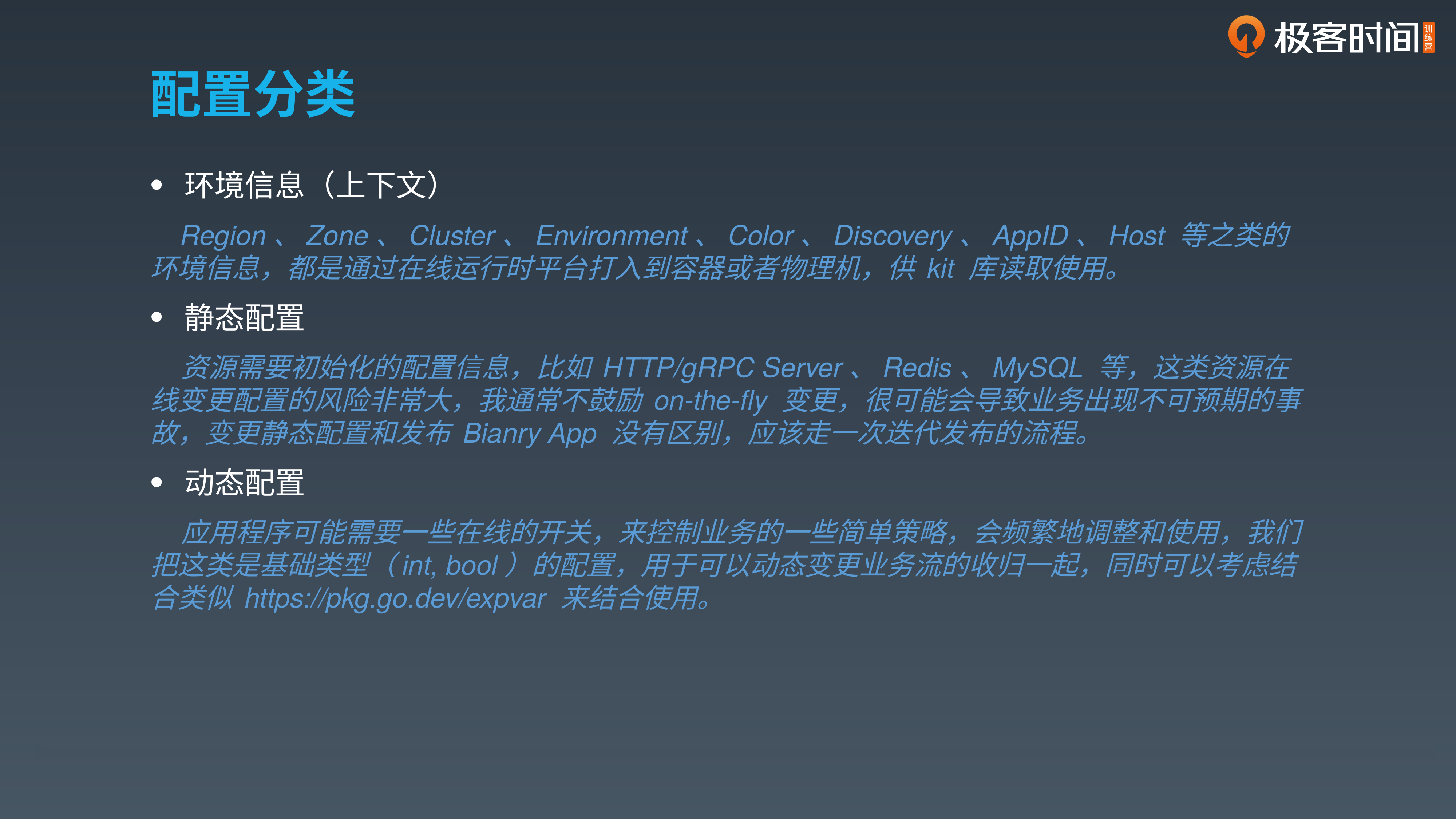

# 配置分类
环境信息（上下文）
    Region、Zone、Cluster、Environment、Color、Discovery、AppID、Host 等之类的环境信息，都是通过在线运行时平台打入到容器或者物理机，供 kit 库读取使用。
静态配置
    资源需要初始化的配置信息，比如 HTTP/gRPC Server、Redis、MySQL 等，这类资源在线变更配置的风险非常大，我通常不鼓励 on-the-fly 变更，很可能会导致业务出现不可预期的事故，变更静态配置和发布 Bianry App 没有区别，应该走一次迭代发布的流程。
动态配置
    应用程序可能需要一些在线的开关，来控制业务的一些简单策略，会频繁地调整和使用，我们把这类是基础类型（int, bool）的配置，用于可以动态变更业务流的收归一起，同时可以考虑结合类似 https://pkg.go.dev/expvar 来结合使用。